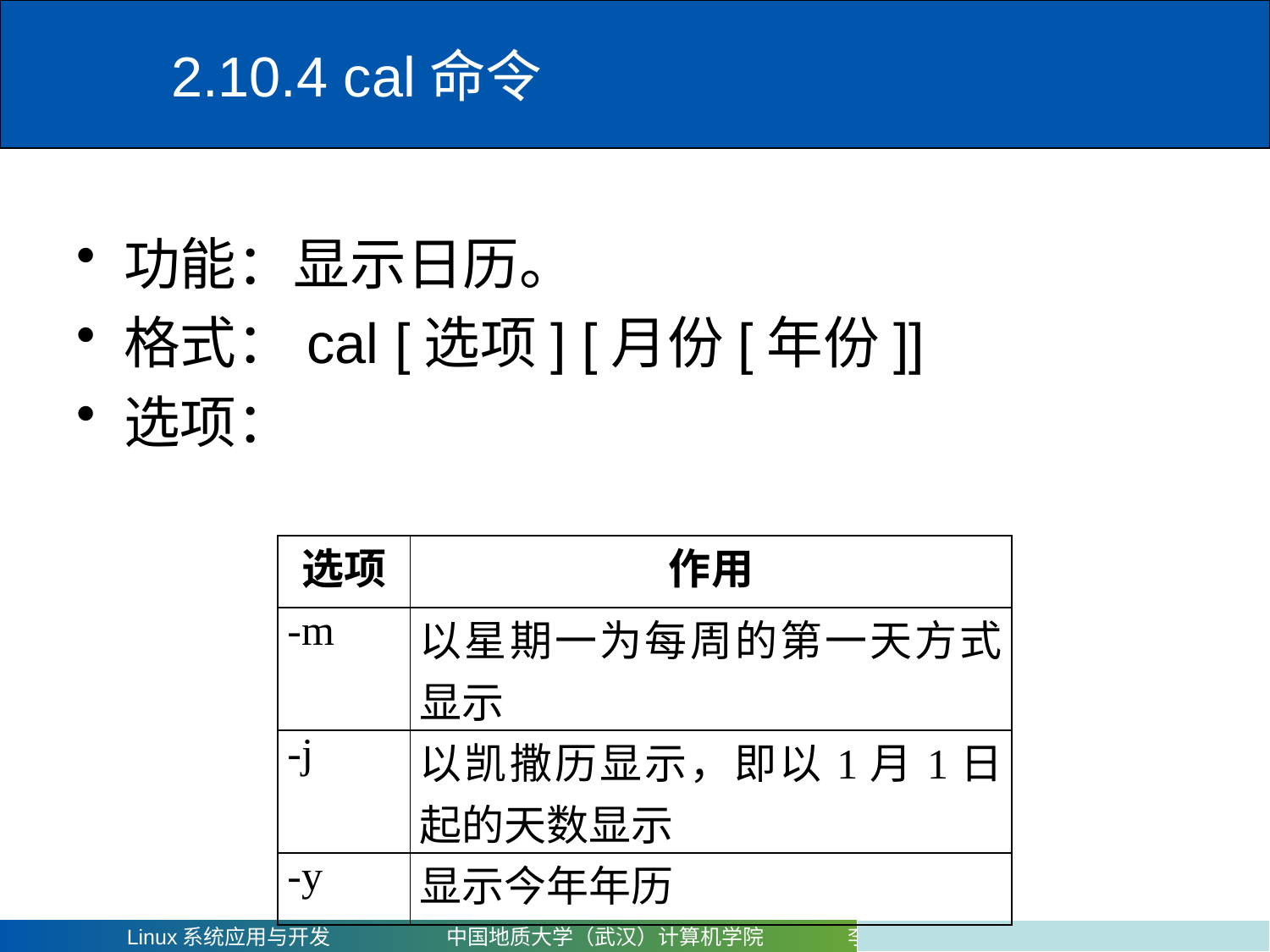

# 2.10.4 cal命令
功能：显示日历。
格式：cal [选项] [月份[年份]]
选项：
| 选项 | 作用 |
| --- | --- |
| -m | 以星期一为每周的第一天方式显示 |
| -j | 以凯撒历显示，即以1月1日起的天数显示 |
| -y | 显示今年年历 |